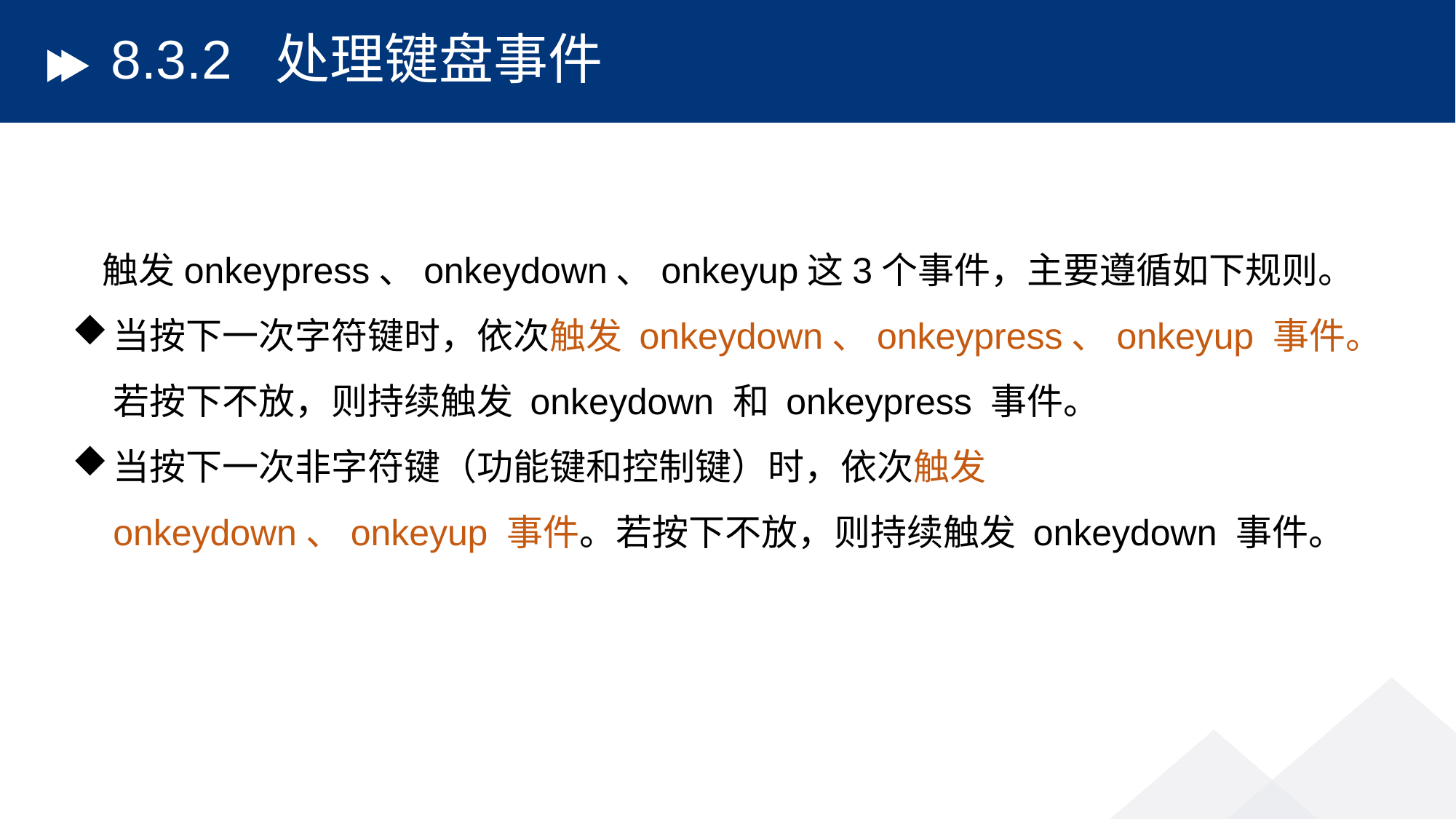

# 8.3.2  处理键盘事件
触发onkeypress、onkeydown、onkeyup这3个事件，主要遵循如下规则。
当按下一次字符键时，依次触发 onkeydown、onkeypress、onkeyup 事件。若按下不放，则持续触发 onkeydown 和 onkeypress 事件。
当按下一次非字符键（功能键和控制键）时，依次触发 onkeydown、onkeyup 事件。若按下不放，则持续触发 onkeydown 事件。